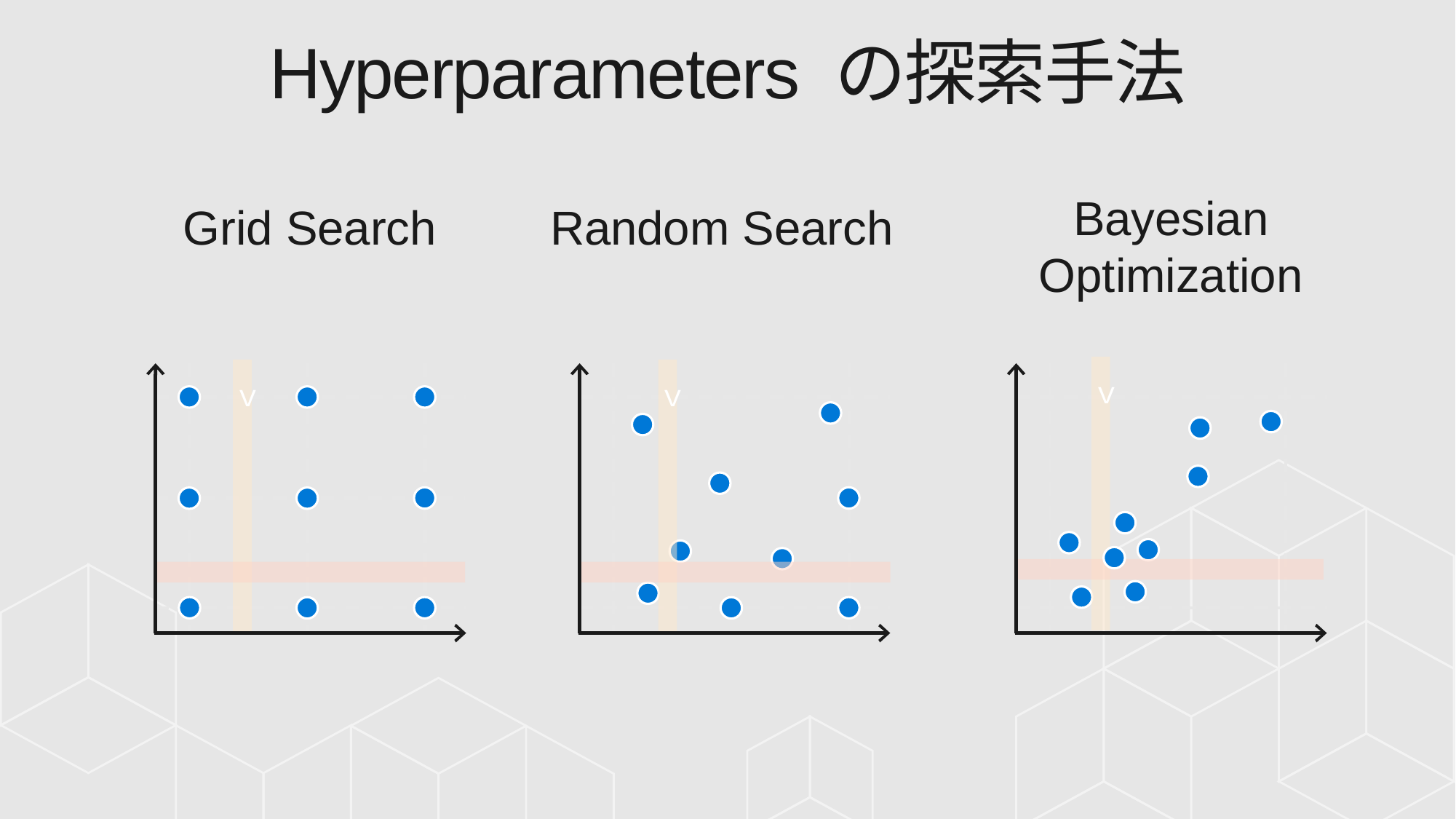

# Hyperparameters の探索手法
Bayesian
Optimization
Grid Search
Random Search
ｖ
ｖ
ｖ